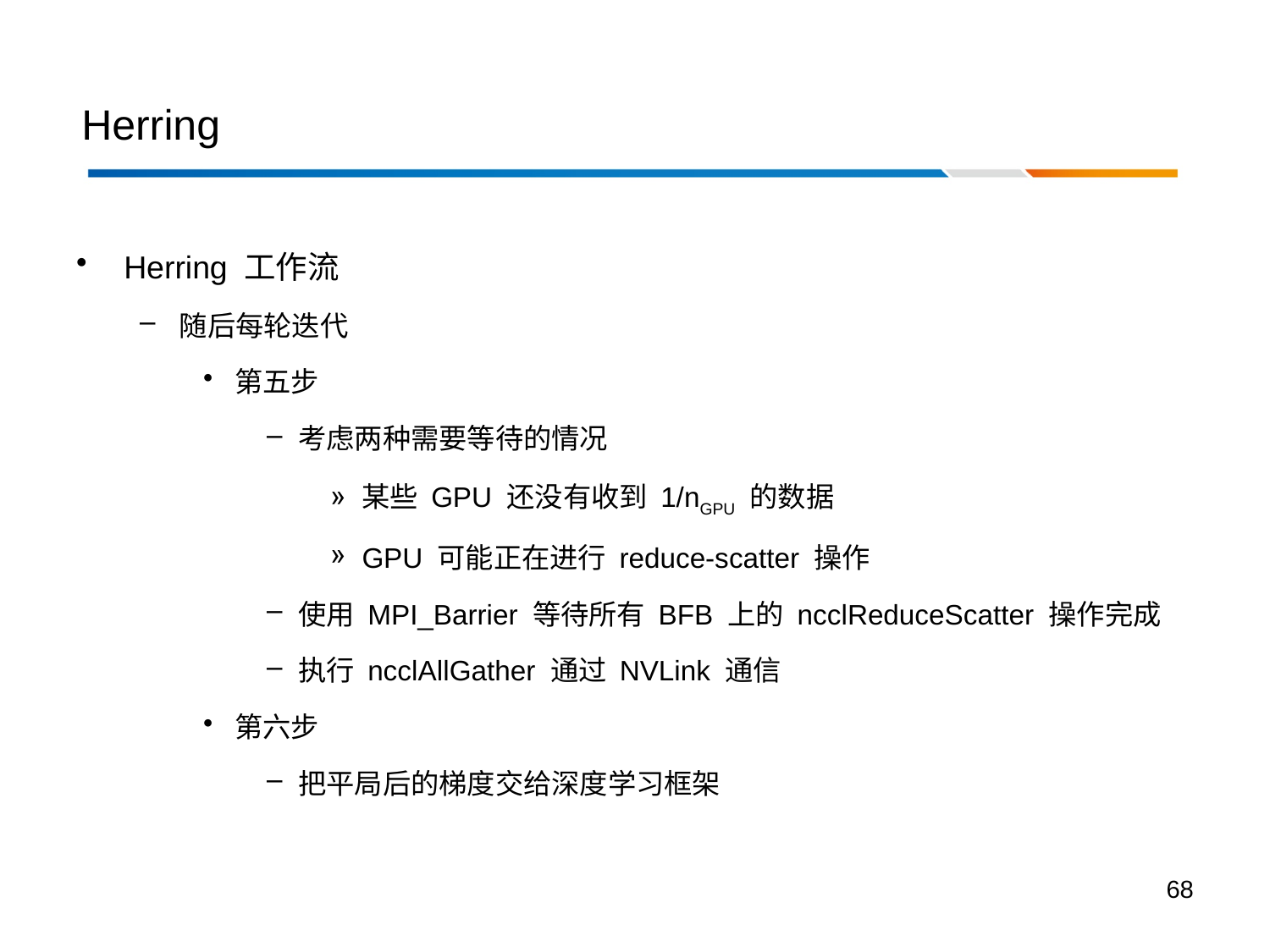

# Herring
Herring 工作流
随后每轮迭代
第五步
考虑两种需要等待的情况
某些 GPU 还没有收到 1/nGPU 的数据
GPU 可能正在进行 reduce-scatter 操作
使用 MPI_Barrier 等待所有 BFB 上的 ncclReduceScatter 操作完成
执行 ncclAllGather 通过 NVLink 通信
第六步
把平局后的梯度交给深度学习框架
68